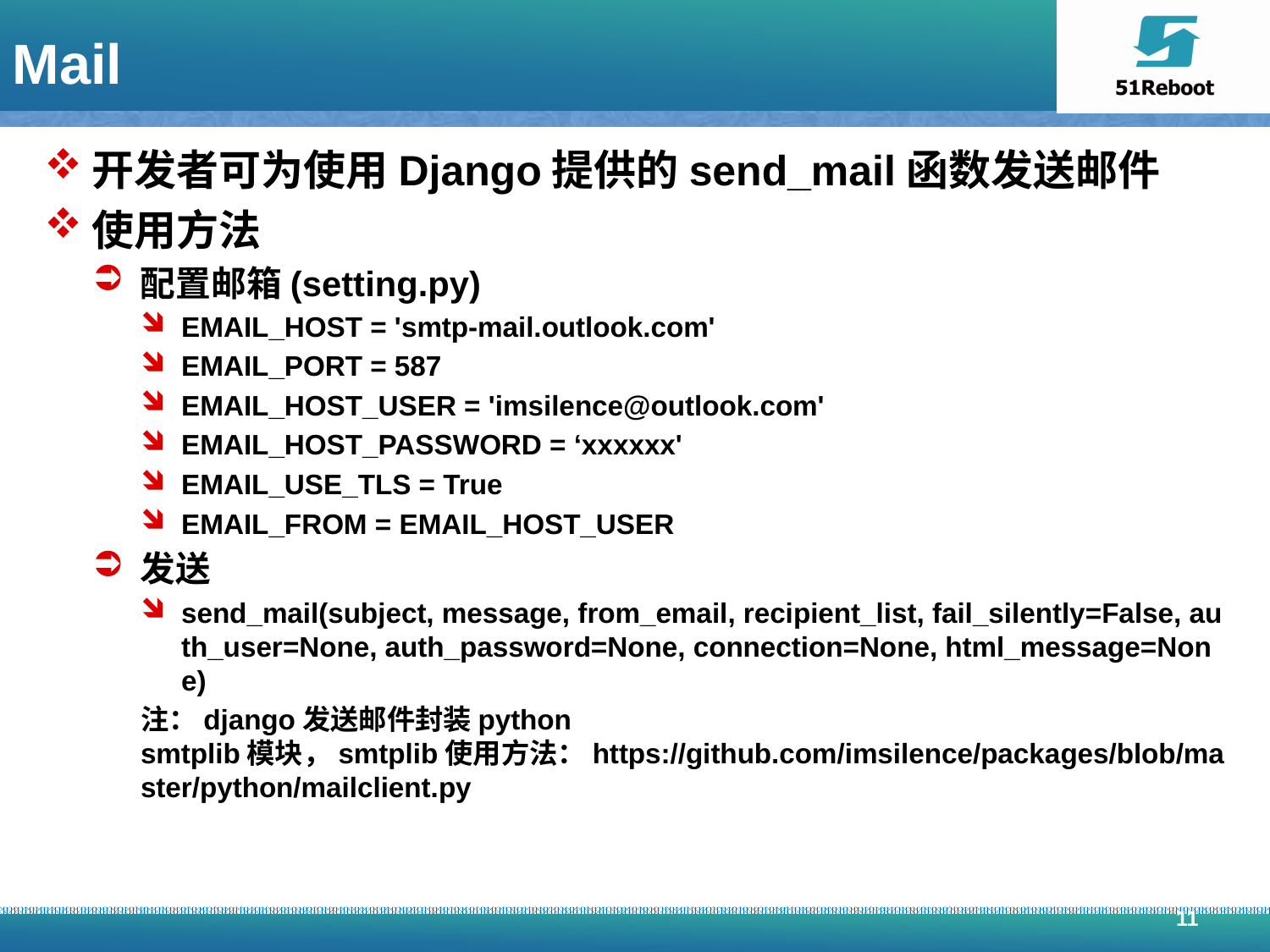

# Mail
开发者可为使用Django提供的send_mail函数发送邮件
使用方法
配置邮箱(setting.py)
EMAIL_HOST = 'smtp-mail.outlook.com'
EMAIL_PORT = 587
EMAIL_HOST_USER = 'imsilence@outlook.com'
EMAIL_HOST_PASSWORD = ‘xxxxxx'
EMAIL_USE_TLS = True
EMAIL_FROM = EMAIL_HOST_USER
发送
send_mail(subject, message, from_email, recipient_list, fail_silently=False, auth_user=None, auth_password=None, connection=None, html_message=None)
注：django发送邮件封装python smtplib模块，smtplib使用方法：https://github.com/imsilence/packages/blob/master/python/mailclient.py